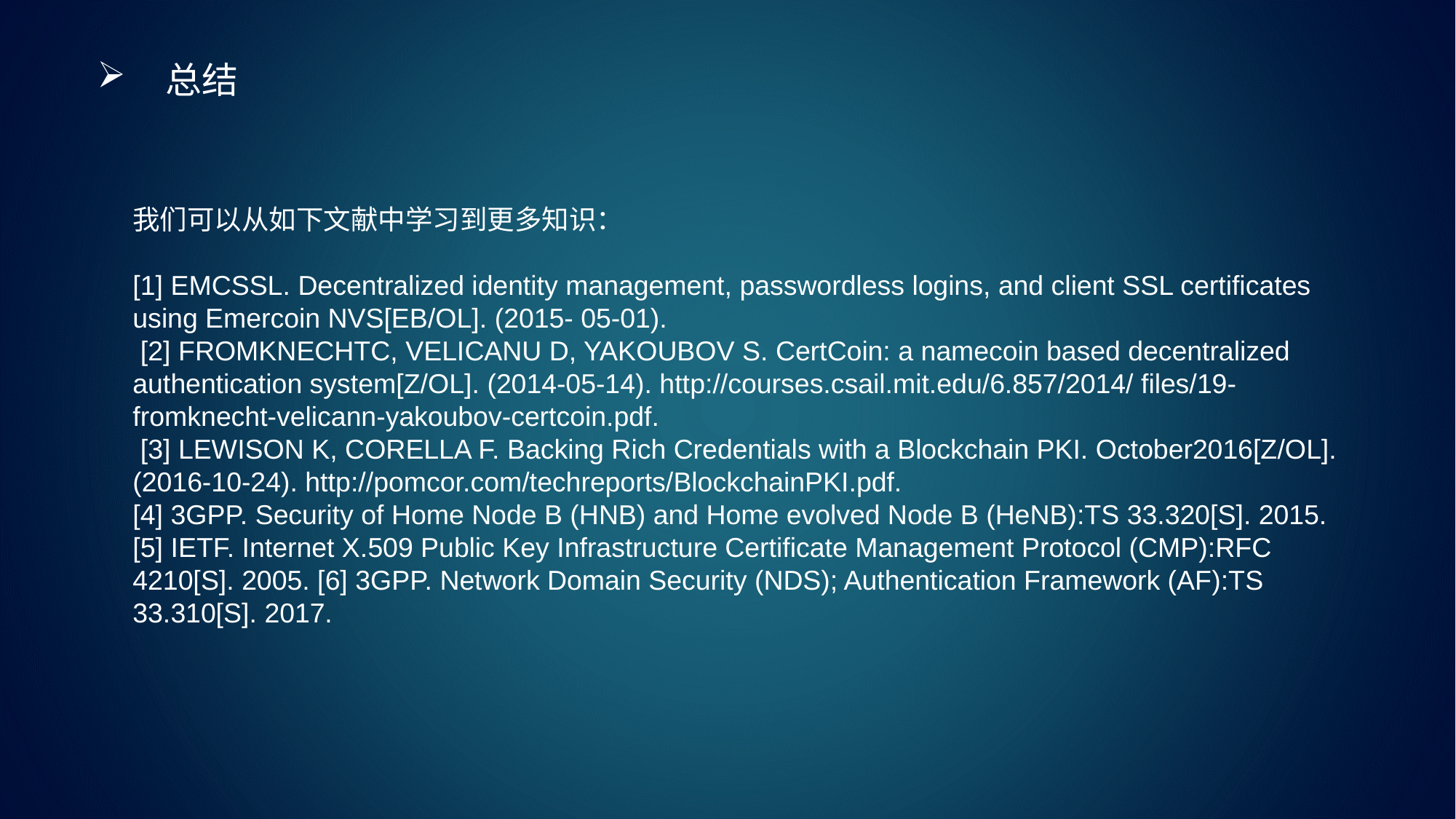

总结

我们可以从如下文献中学习到更多知识：

[1] EMCSSL. Decentralized identity management, passwordless logins, and client SSL certificates using Emercoin NVS[EB/OL]. (2015- 05-01).
 [2] FROMKNECHTC, VELICANU D, YAKOUBOV S. CertCoin: a namecoin based decentralized authentication system[Z/OL]. (2014-05-14). http://courses.csail.mit.edu/6.857/2014/ files/19-fromknecht-velicann-yakoubov-certcoin.pdf.
 [3] LEWISON K, CORELLA F. Backing Rich Credentials with a Blockchain PKI. October2016[Z/OL]. (2016-10-24). http://pomcor.com/techreports/BlockchainPKI.pdf.
[4] 3GPP. Security of Home Node B (HNB) and Home evolved Node B (HeNB):TS 33.320[S]. 2015.
[5] IETF. Internet X.509 Public Key Infrastructure Certificate Management Protocol (CMP):RFC 4210[S]. 2005. [6] 3GPP. Network Domain Security (NDS); Authentication Framework (AF):TS 33.310[S]. 2017.